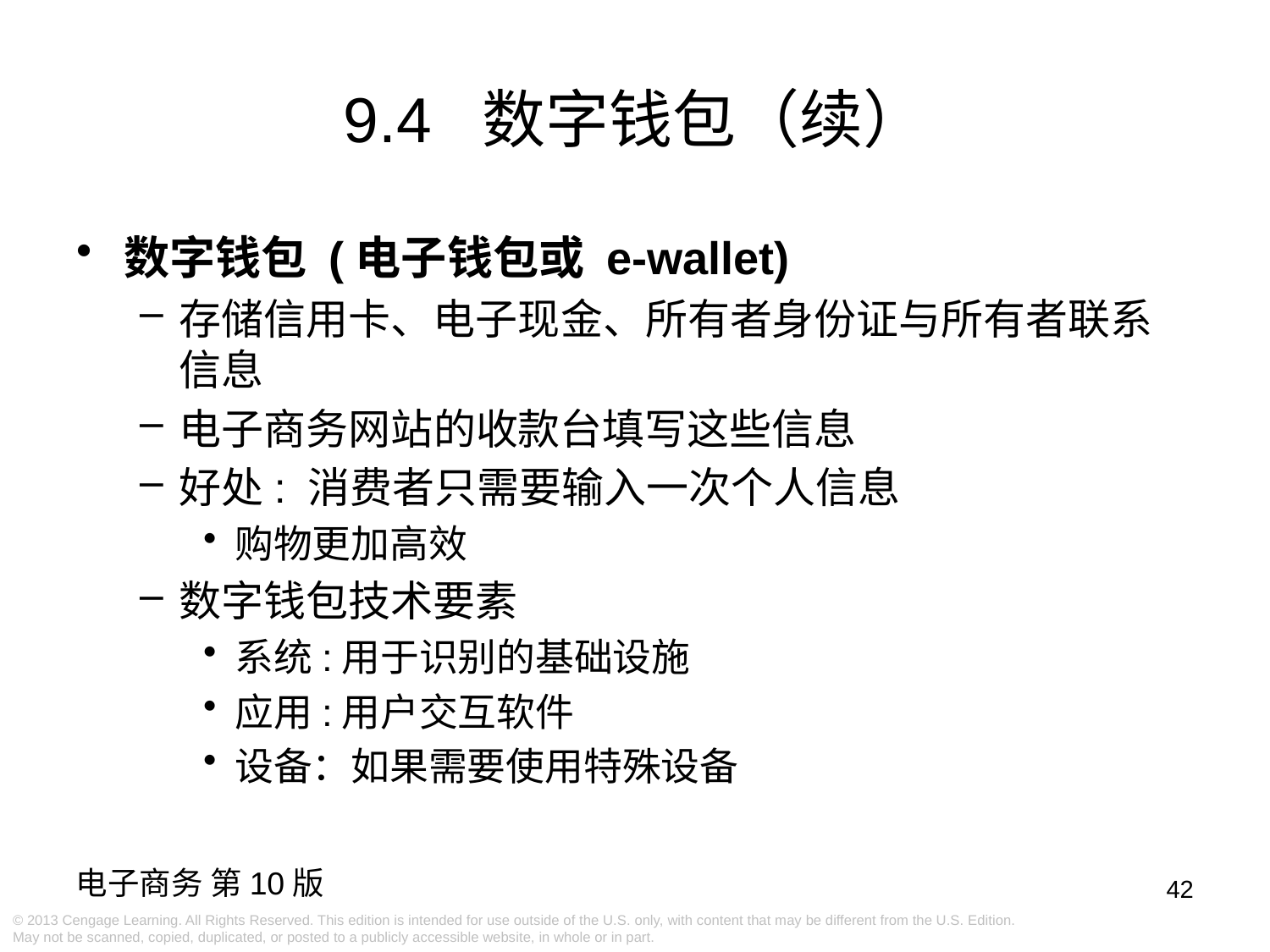

# 9.4  数字钱包（续）
数字钱包 (电子钱包或 e-wallet)
存储信用卡、电子现金、所有者身份证与所有者联系信息
电子商务网站的收款台填写这些信息
好处: 消费者只需要输入一次个人信息
购物更加高效
数字钱包技术要素
系统:用于识别的基础设施
应用:用户交互软件
设备：如果需要使用特殊设备
42